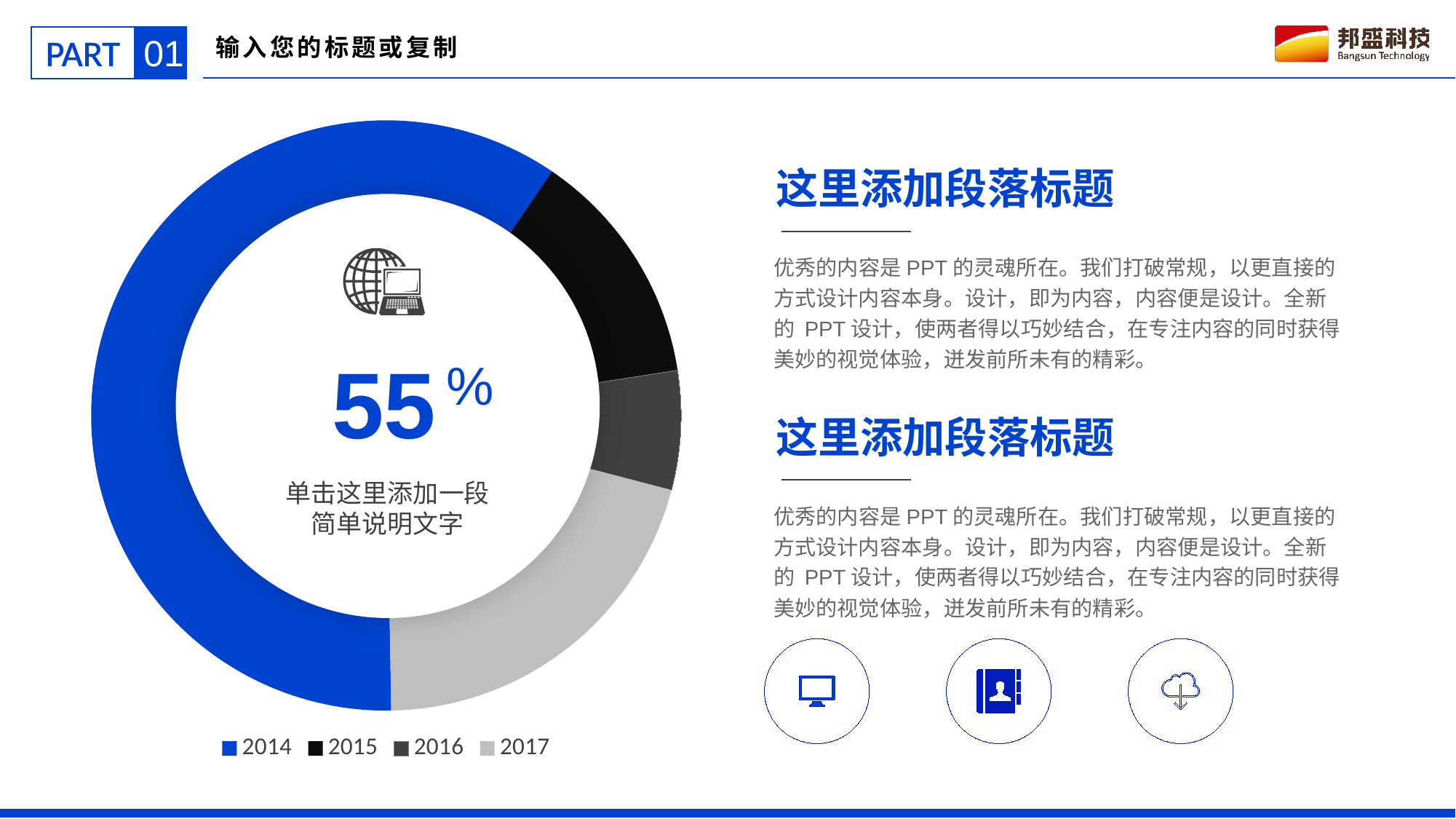

01
PART
输入您的标题或复制

### Chart

| Category | Series 1 |
|---|---|
| 2014 | 55.0 |
| 2015 | 12.0 |
| 2016 | 6.0 |
| 2017 | 19.0 |
这里添加段落标题
优秀的内容是PPT的灵魂所在。我们打破常规，以更直接的方式设计内容本身。设计，即为内容，内容便是设计。全新的 PPT设计，使两者得以巧妙结合，在专注内容的同时获得美妙的视觉体验，迸发前所未有的精彩。

55
%
这里添加段落标题
优秀的内容是PPT的灵魂所在。我们打破常规，以更直接的方式设计内容本身。设计，即为内容，内容便是设计。全新的 PPT设计，使两者得以巧妙结合，在专注内容的同时获得美妙的视觉体验，迸发前所未有的精彩。
单击这里添加一段
简单说明文字